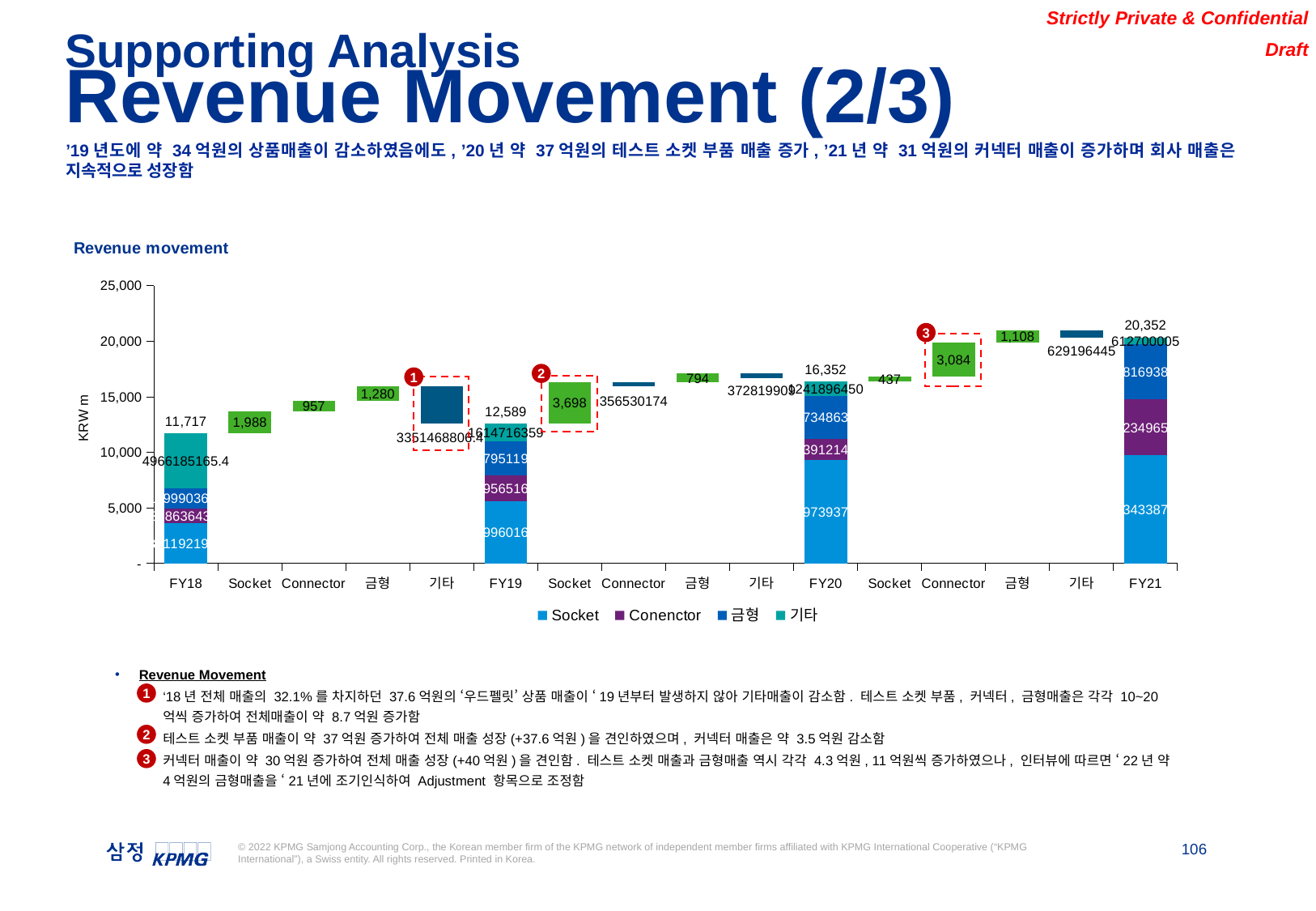

Supporting Analysis
Revenue Movement (2/3)
’19년도에 약 34억원의 상품매출이 감소하였음에도, ’20년 약 37억원의 테스트 소켓 부품 매출 증가, ’21년 약 31억원의 커넥터 매출이 증가하며 회사 매출은 지속적으로 성장함

### Chart: Revenue movement

| Category | Socket | Conenctor | 금형 | 기타 |  |  |  |
|---|---|---|---|---|---|---|---|
| FY18 | 3611921938.0 | 1338636430.6000001 | 1799903600.0 | 4966185165.4 | 11716647134.0 | None | None |
| Socket | None | None | None | None | 11716647134.0 | 1987679682.0 | None |
| Connector | None | None | None | None | 13704326816.0 | 957015237.3999999 | None |
| 금형 | None | None | None | None | 14661342053.4 | 1279608300.0 | None |
| 기타 | None | None | None | None | 12589481547.0 | None | 3351468806.3999996 |
| FY19 | 5599601620.0 | 2295651668.0 | 3079511900.0 | 1614716359.0 | 12589481547.0 | None | None |
| Socket | None | None | None | None | 12589481547.0 | 3697792106.0 | None |
| Connector | None | None | None | None | 15930743479.0 | None | 356530174.0 |
| 금형 | None | None | None | None | 16287273653.0 | 793974400.0 | None |
| 기타 | None | None | None | None | 16708428144.0 | None | 372819909.0 |
| FY20 | 9297393726.0 | 1939121494.0 | 3873486300.0 | 1241896450.0 | 16351897970.0 | None | None |
| Socket | None | None | None | None | 16351897970.0 | 436945020.0 | None |
| Connector | None | None | None | None | 16788842990.0 | 3084375076.0 | None |
| 금형 | None | None | None | None | 19873218066.0 | 1108207500.0 | None |
| 기타 | None | None | None | None | 20352229121.0 | None | 629196445.0 |
| FY21 | 9734338746.0 | 5023496570.0 | 4981693800.0 | 612700005.0 | 20352229121.0 | None | None |
3

2
1

Revenue Movement
‘18년 전체 매출의 32.1%를 차지하던 37.6억원의 ‘우드펠릿’ 상품 매출이 ‘19년부터 발생하지 않아 기타매출이 감소함. 테스트 소켓 부품, 커넥터, 금형매출은 각각 10~20억씩 증가하여 전체매출이 약 8.7억원 증가함
테스트 소켓 부품 매출이 약 37억원 증가하여 전체 매출 성장(+37.6억원)을 견인하였으며, 커넥터 매출은 약 3.5억원 감소함
커넥터 매출이 약 30억원 증가하여 전체 매출 성장(+40억원)을 견인함. 테스트 소켓 매출과 금형매출 역시 각각 4.3억원, 11억원씩 증가하였으나, 인터뷰에 따르면 ‘22년 약 4억원의 금형매출을 ‘21년에 조기인식하여 Adjustment 항목으로 조정함
1
2
3